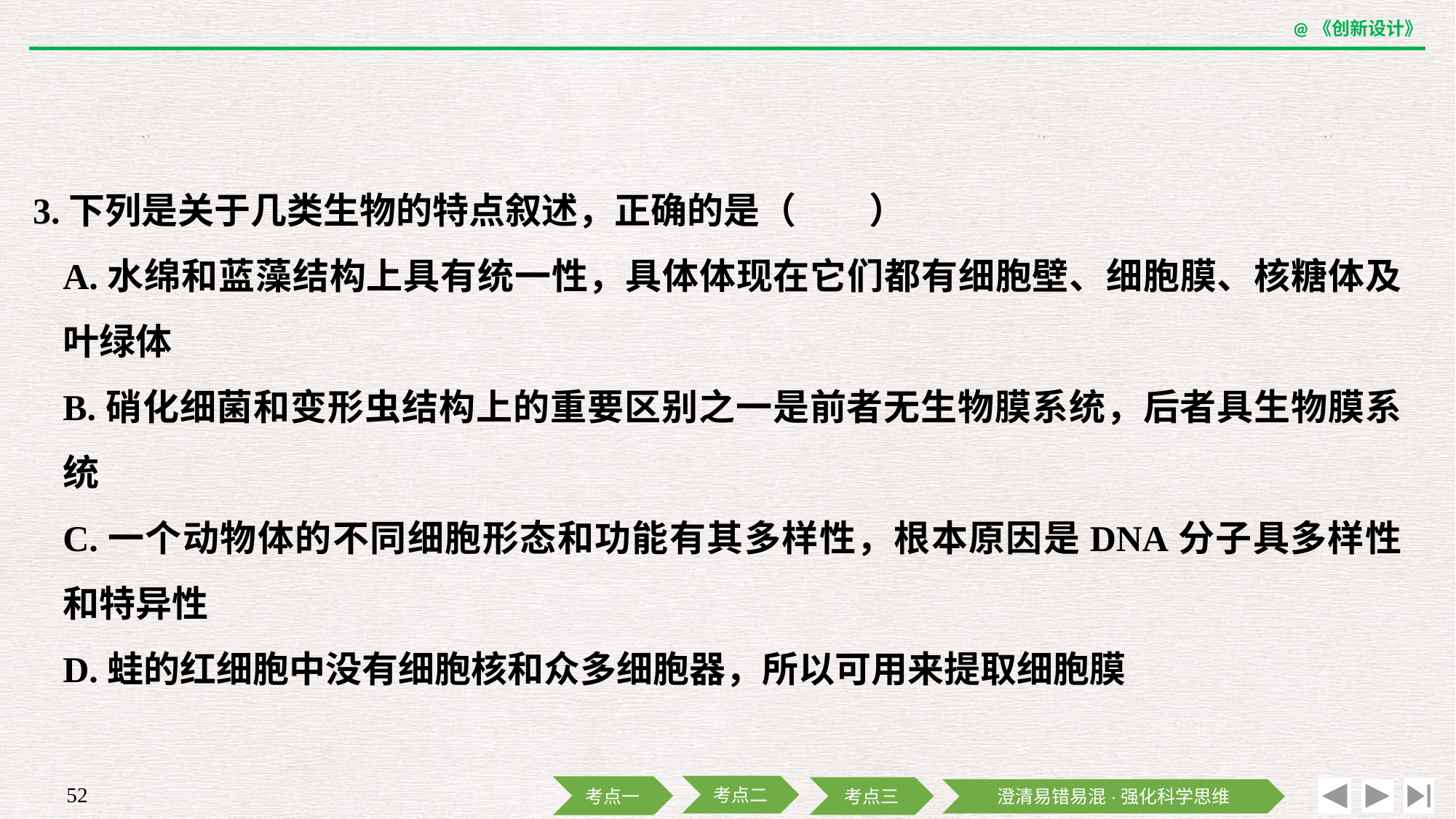

3.下列是关于几类生物的特点叙述，正确的是（　　）
	A.水绵和蓝藻结构上具有统一性，具体体现在它们都有细胞壁、细胞膜、核糖体及叶绿体
	B.硝化细菌和变形虫结构上的重要区别之一是前者无生物膜系统，后者具生物膜系统
	C.一个动物体的不同细胞形态和功能有其多样性，根本原因是DNA分子具多样性和特异性
	D.蛙的红细胞中没有细胞核和众多细胞器，所以可用来提取细胞膜